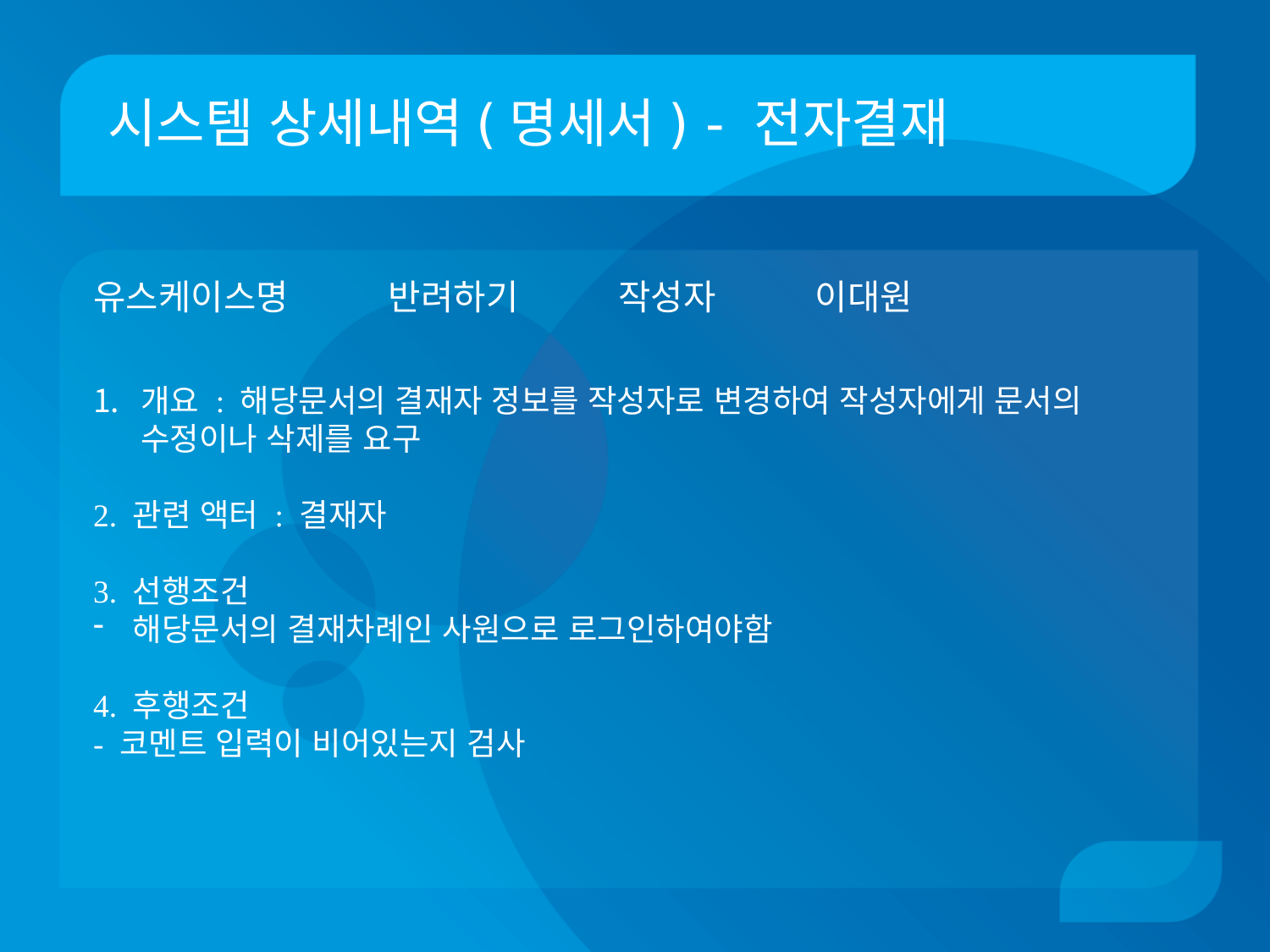

# 시스템 상세내역(명세서) - 전자결재
유스케이스명          반려하기          작성자          이대원
개요 : 해당문서의 결재자 정보를 작성자로 변경하여 작성자에게 문서의 수정이나 삭제를 요구

2. 관련 액터 : 결재자

3. 선행조건
해당문서의 결재차례인 사원으로 로그인하여야함

4. 후행조건
- 코멘트 입력이 비어있는지 검사